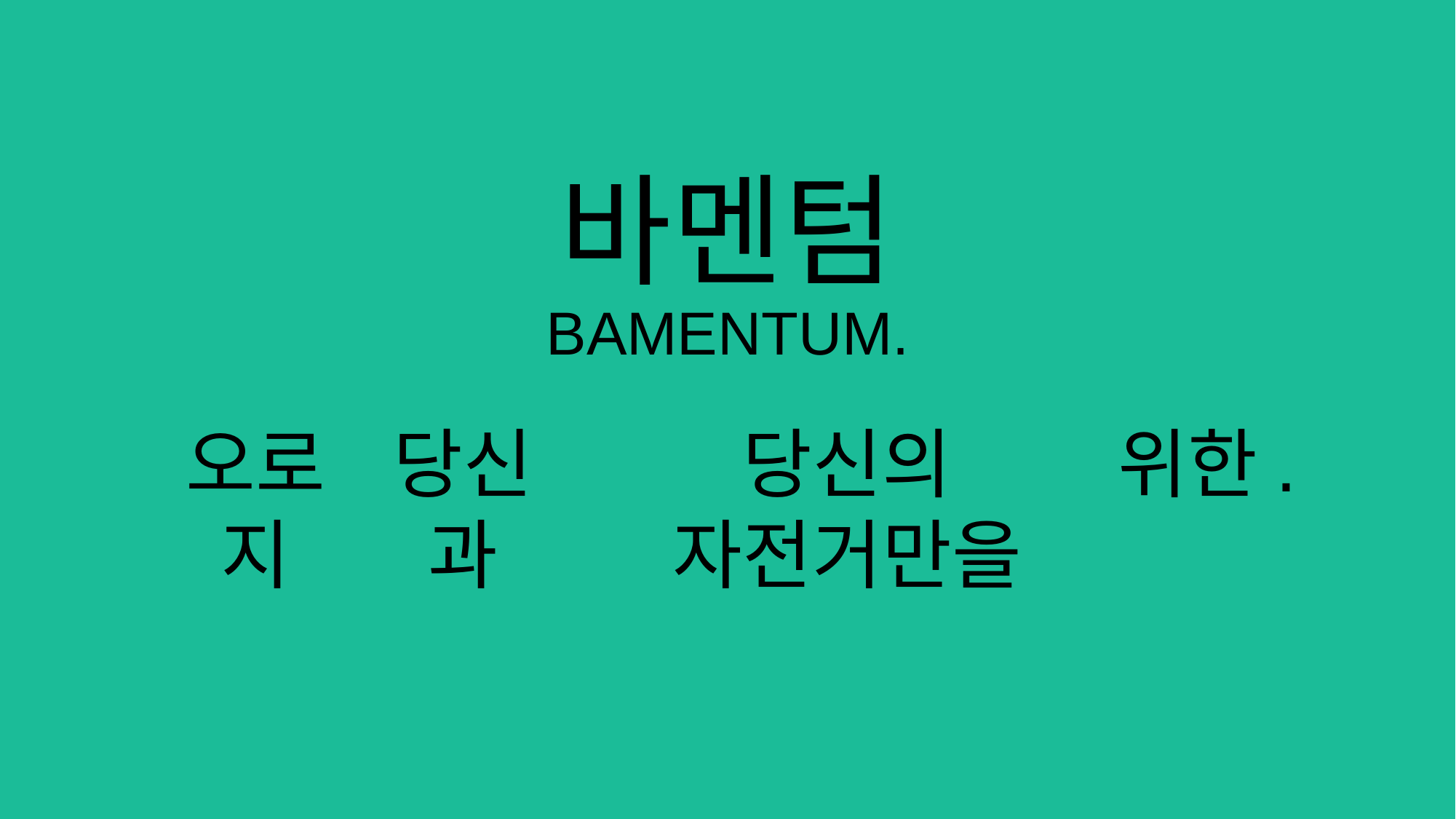

바멘텀
BAMENTUM.
오로지
당신과
당신의 자전거만을
위한.